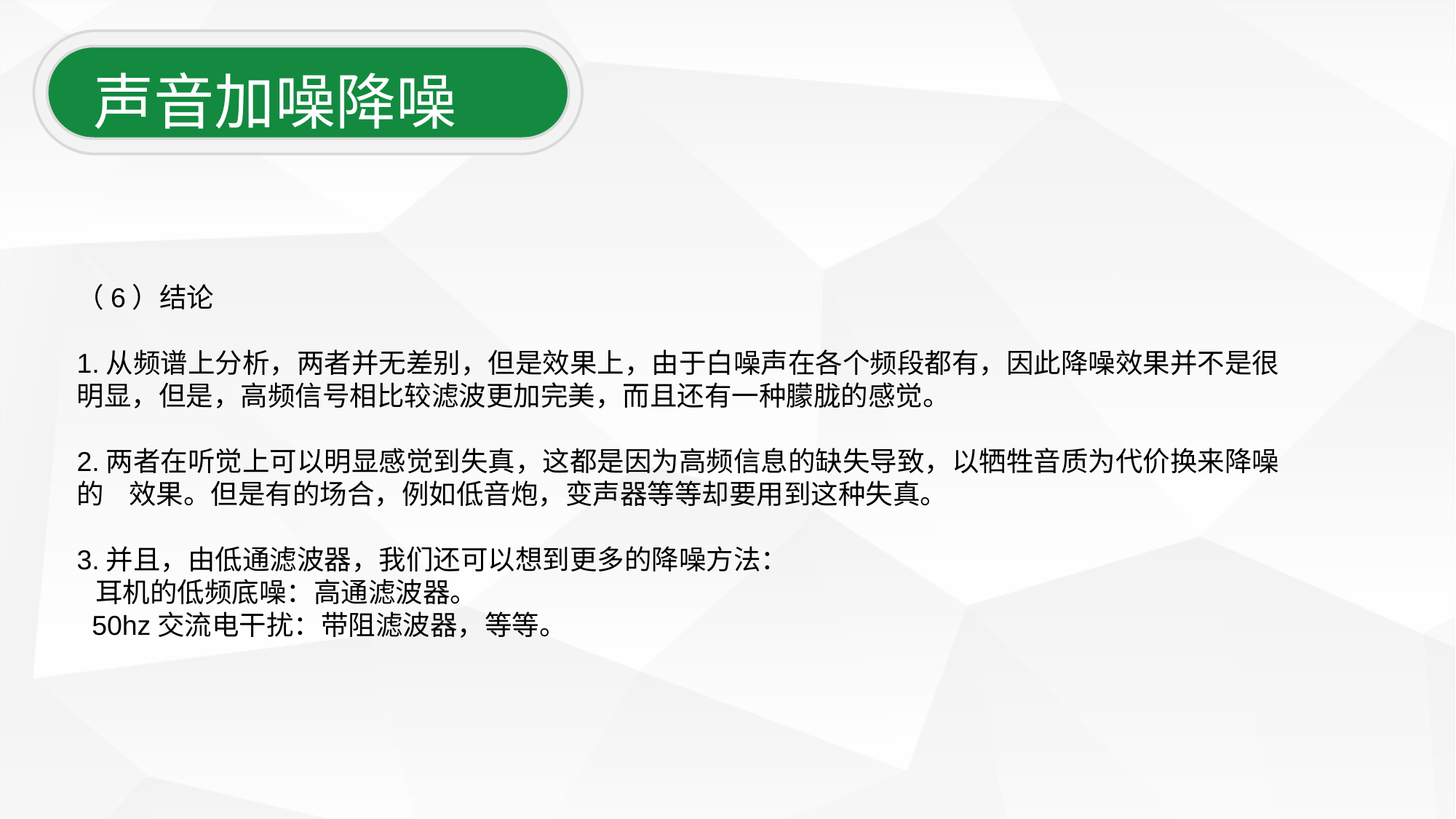

声音加噪降噪
（6）结论

1.从频谱上分析，两者并无差别，但是效果上，由于白噪声在各个频段都有，因此降噪效果并不是很明显，但是，高频信号相比较滤波更加完美，而且还有一种朦胧的感觉。

2.两者在听觉上可以明显感觉到失真，这都是因为高频信息的缺失导致，以牺牲音质为代价换来降噪的    效果。但是有的场合，例如低音炮，变声器等等却要用到这种失真。

3.并且，由低通滤波器，我们还可以想到更多的降噪方法：
  耳机的低频底噪：高通滤波器。
  50hz交流电干扰：带阻滤波器，等等。